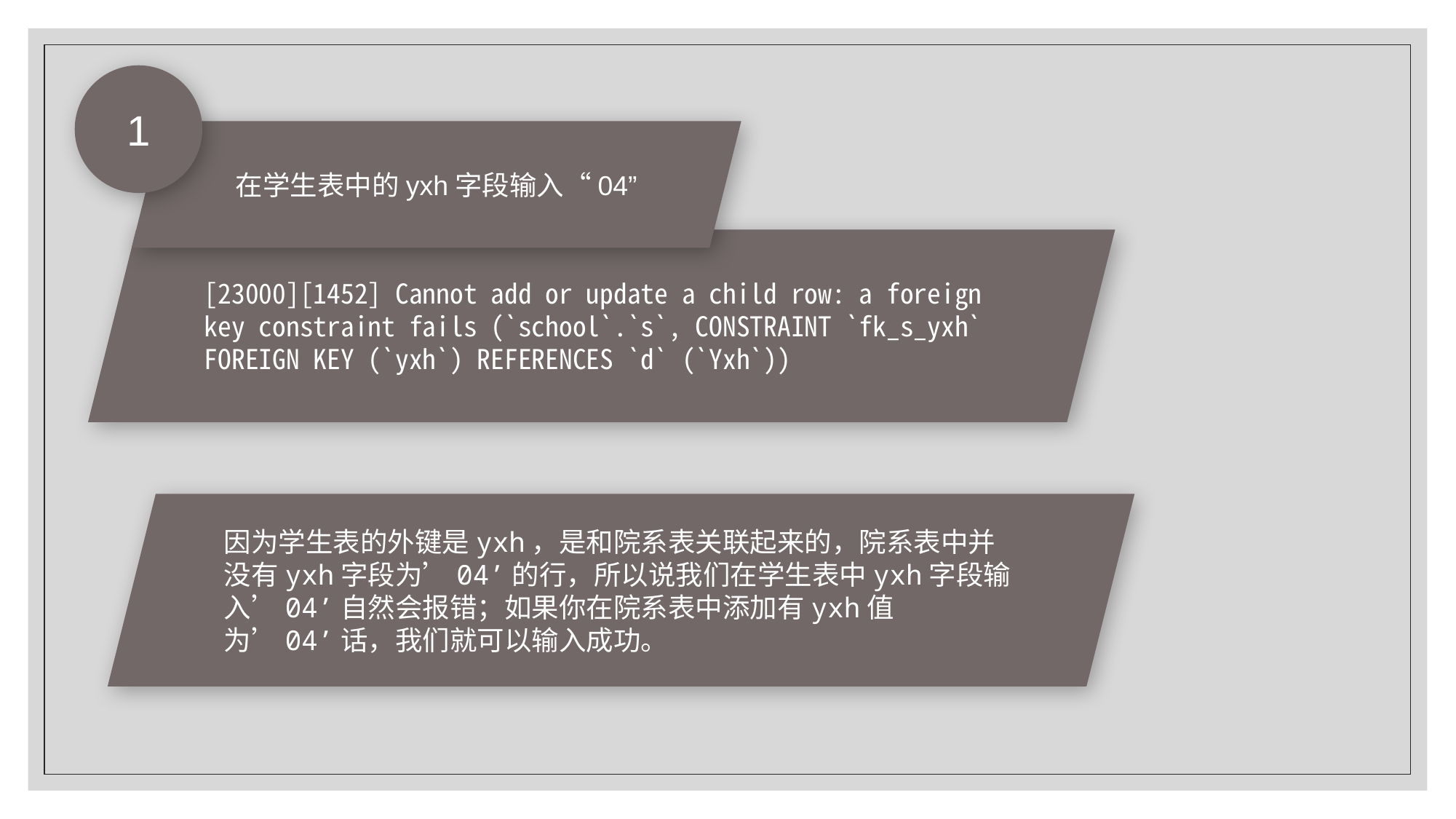

1
在学生表中的yxh字段输入“04”
[23000][1452] Cannot add or update a child row: a foreign key constraint fails (`school`.`s`, CONSTRAINT `fk_s_yxh` FOREIGN KEY (`yxh`) REFERENCES `d` (`Yxh`))
因为学生表的外键是yxh，是和院系表关联起来的，院系表中并没有yxh字段为’04’的行，所以说我们在学生表中yxh字段输入’04’自然会报错；如果你在院系表中添加有yxh值为’04’话，我们就可以输入成功。